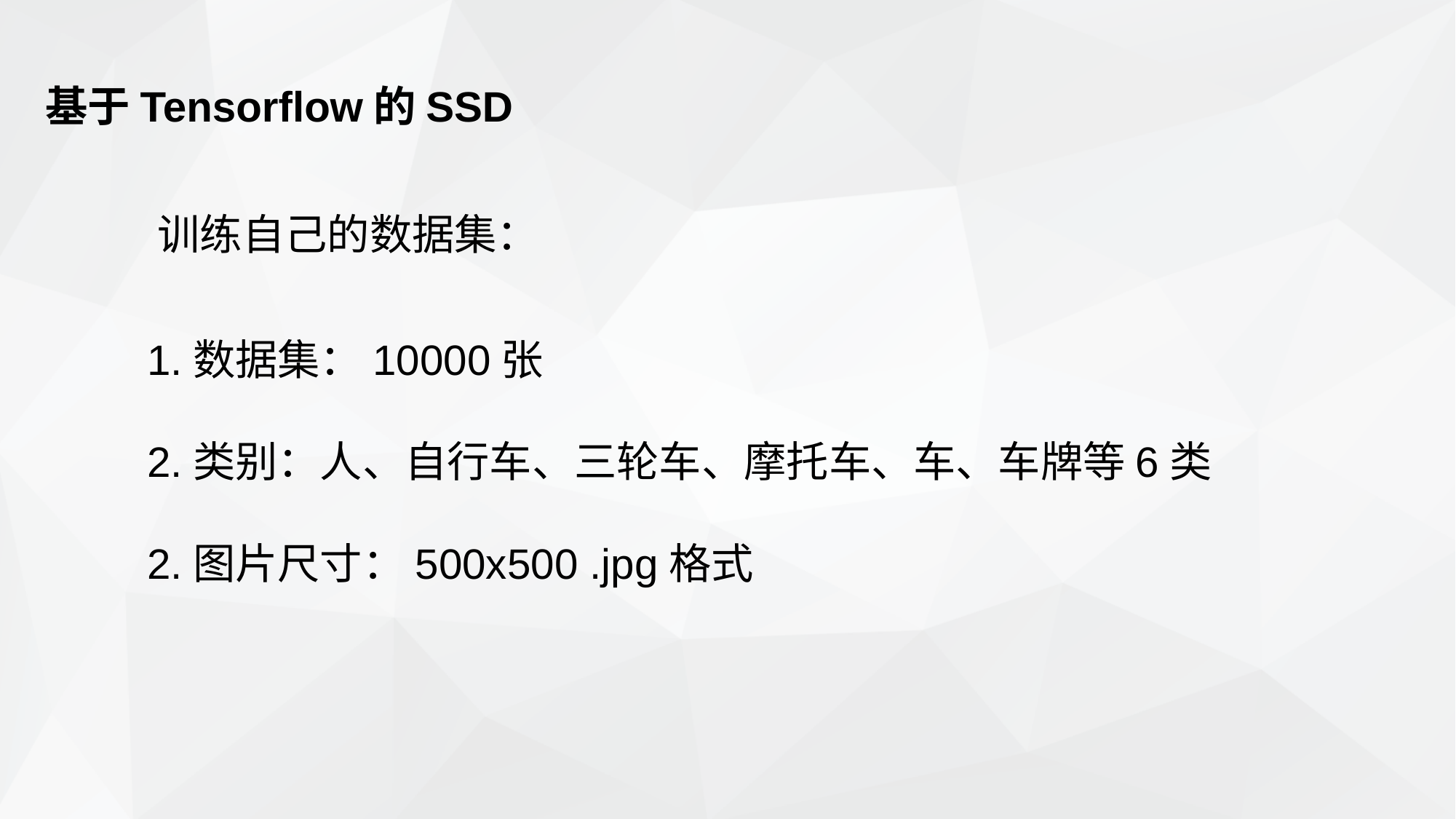

基于Tensorflow的SSD
训练自己的数据集：
1.数据集：10000张
2.类别：人、自行车、三轮车、摩托车、车、车牌等6类
2.图片尺寸：500x500 .jpg格式